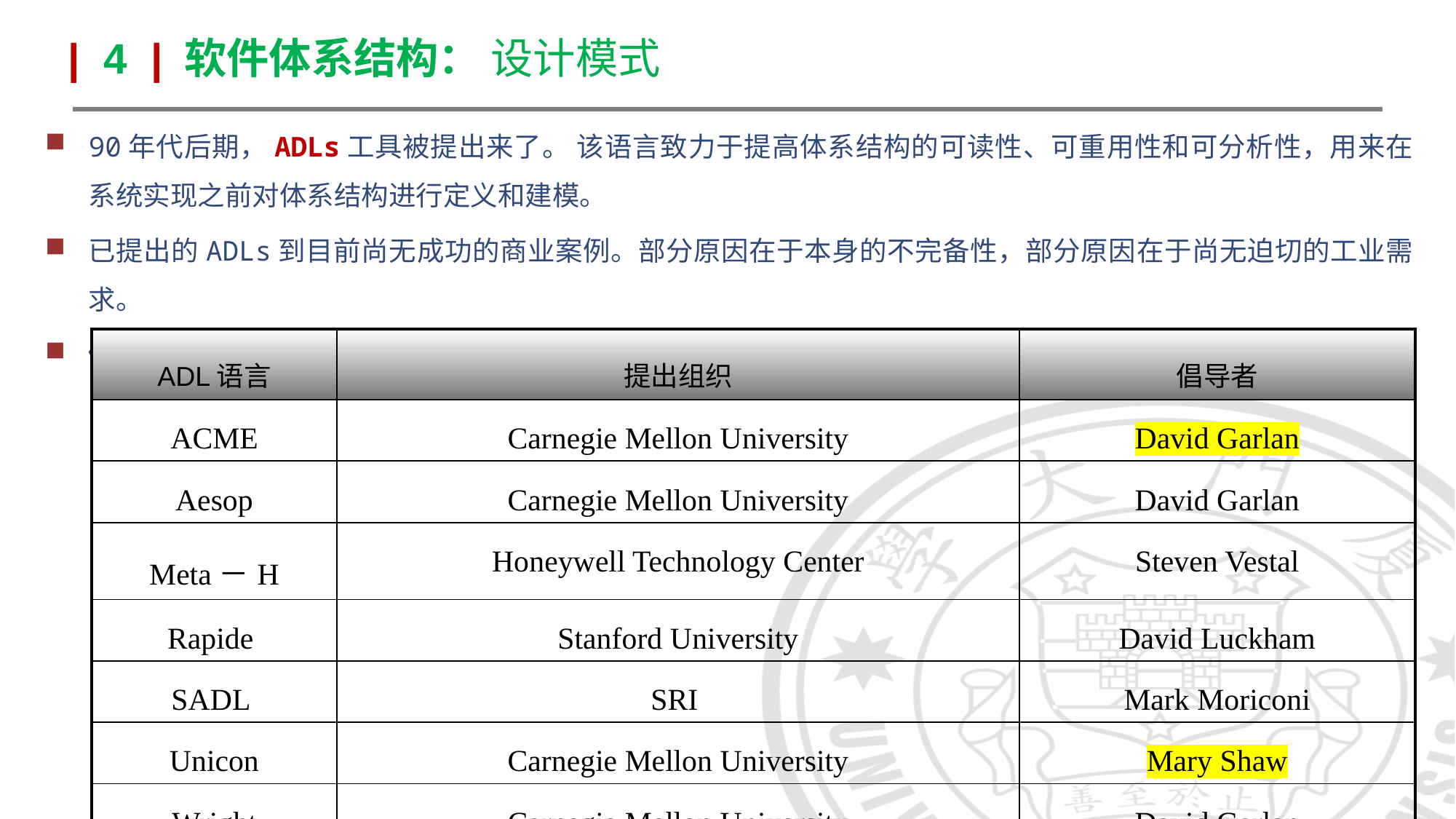

|  4  | 软件体系结构： 设计模式
90年代后期，ADLs工具被提出来了。 该语言致力于提高体系结构的可读性、可重用性和可分析性，用来在系统实现之前对体系结构进行定义和建模。
已提出的ADLs到目前尚无成功的商业案例。部分原因在于本身的不完备性，部分原因在于尚无迫切的工业需求。
体系结构的描述语言 ADL ：Architecture Description Language

| ADL语言 | 提出组织 | 倡导者 |
| --- | --- | --- |
| ACME | Carnegie Mellon University | David Garlan |
| Aesop | Carnegie Mellon University | David Garlan |
| Meta－H | Honeywell Technology Center | Steven Vestal |
| Rapide | Stanford University | David Luckham |
| SADL | SRI | Mark Moriconi |
| Unicon | Carnegie Mellon University | Mary Shaw |
| Wright | Carnegie Mellon University | David Garlan |